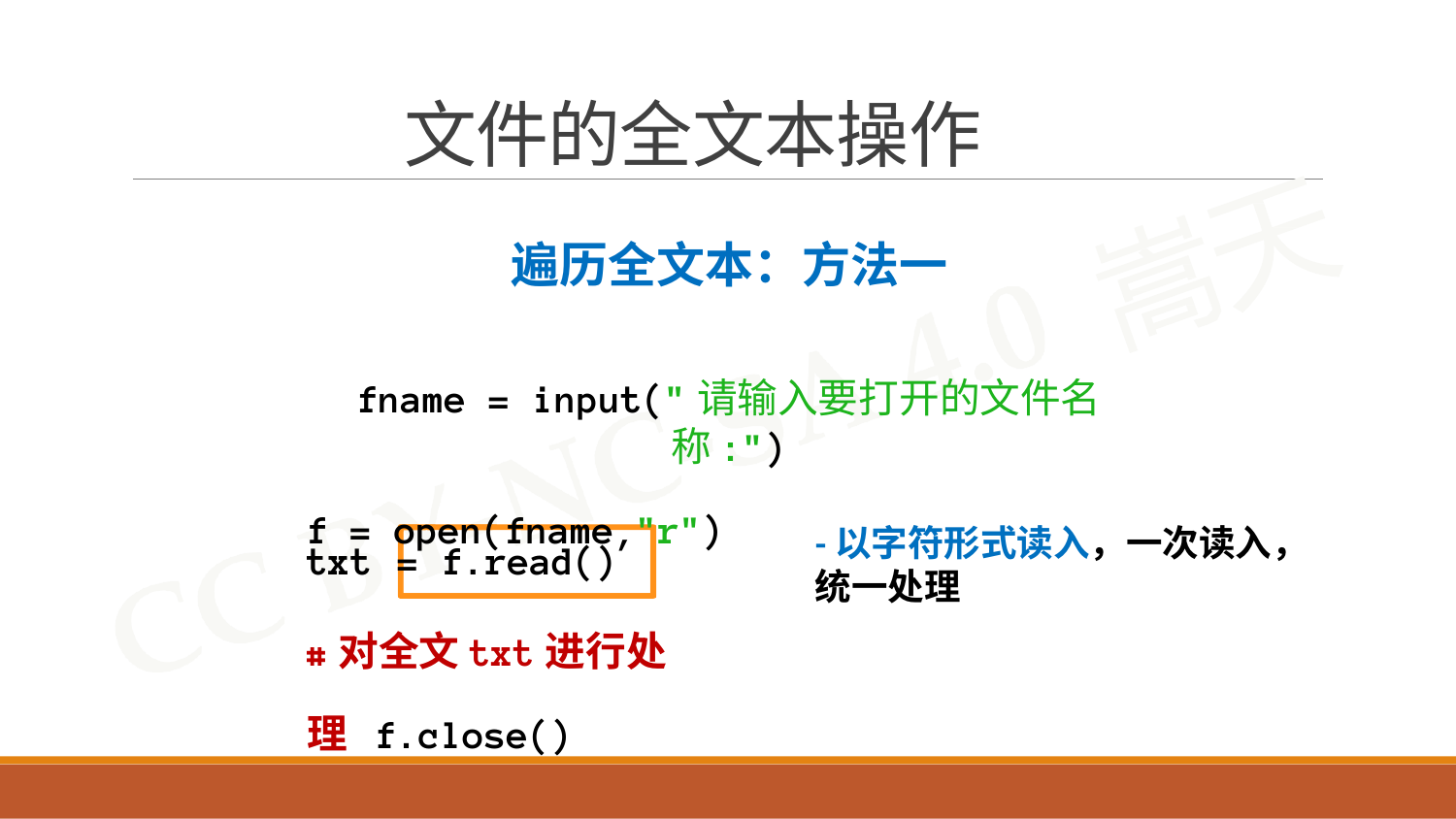

# 文件的全文本操作

遍历全文本：方法一

fname = input("请输入要打开的文件名称:")
f = open(fname,"r")

-以字符形式读入，一次读入，统一处理
txt	= f.read()
#对全文txt进行处理  f.close()